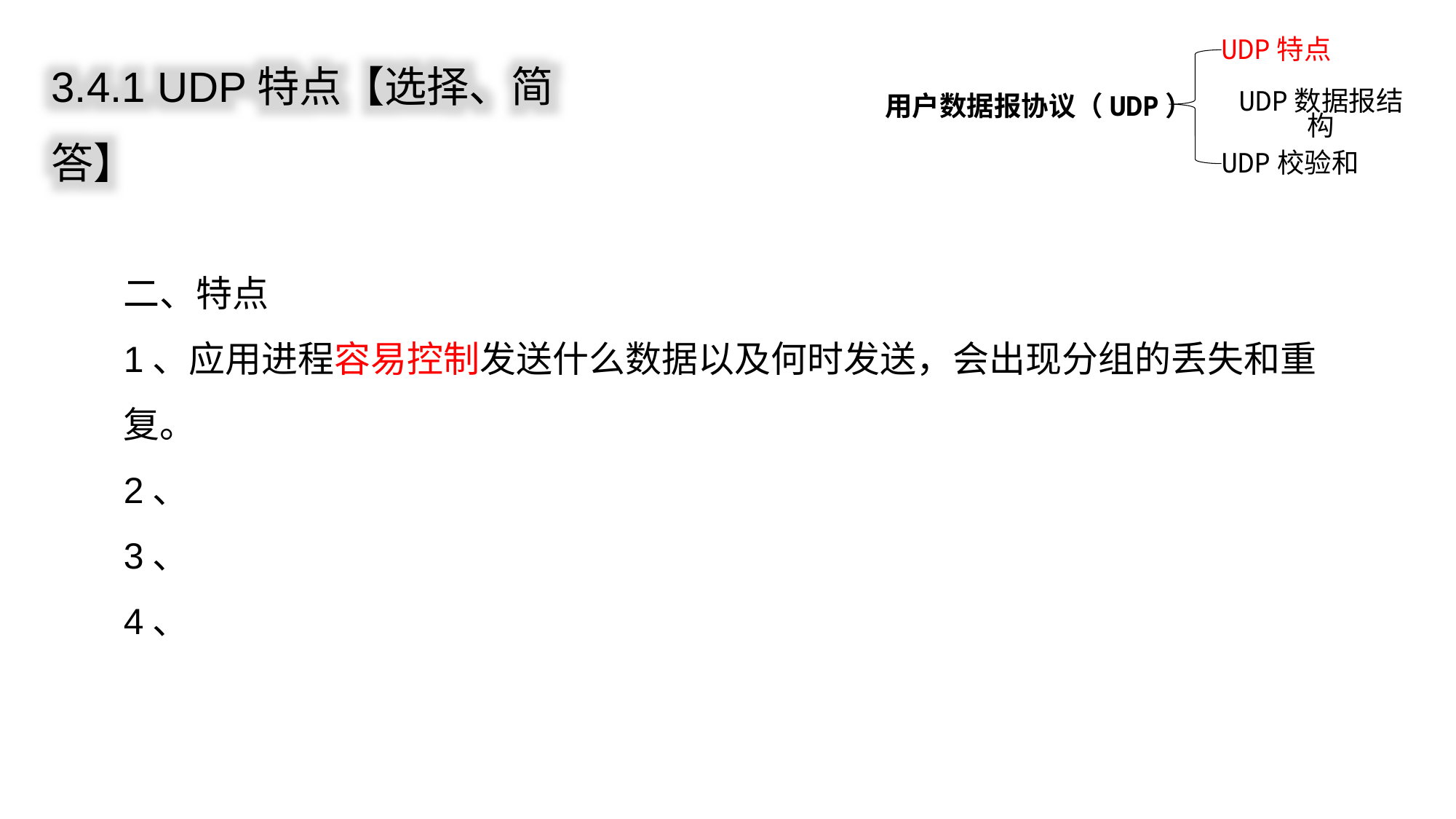

UDP特点

用户数据报协议（UDP）
UDP数据报结构
UDP校验和
3.4.1 UDP特点【选择、简答】
二、特点
1、应用进程容易控制发送什么数据以及何时发送，会出现分组的丢失和重复。
2、
3、
4、